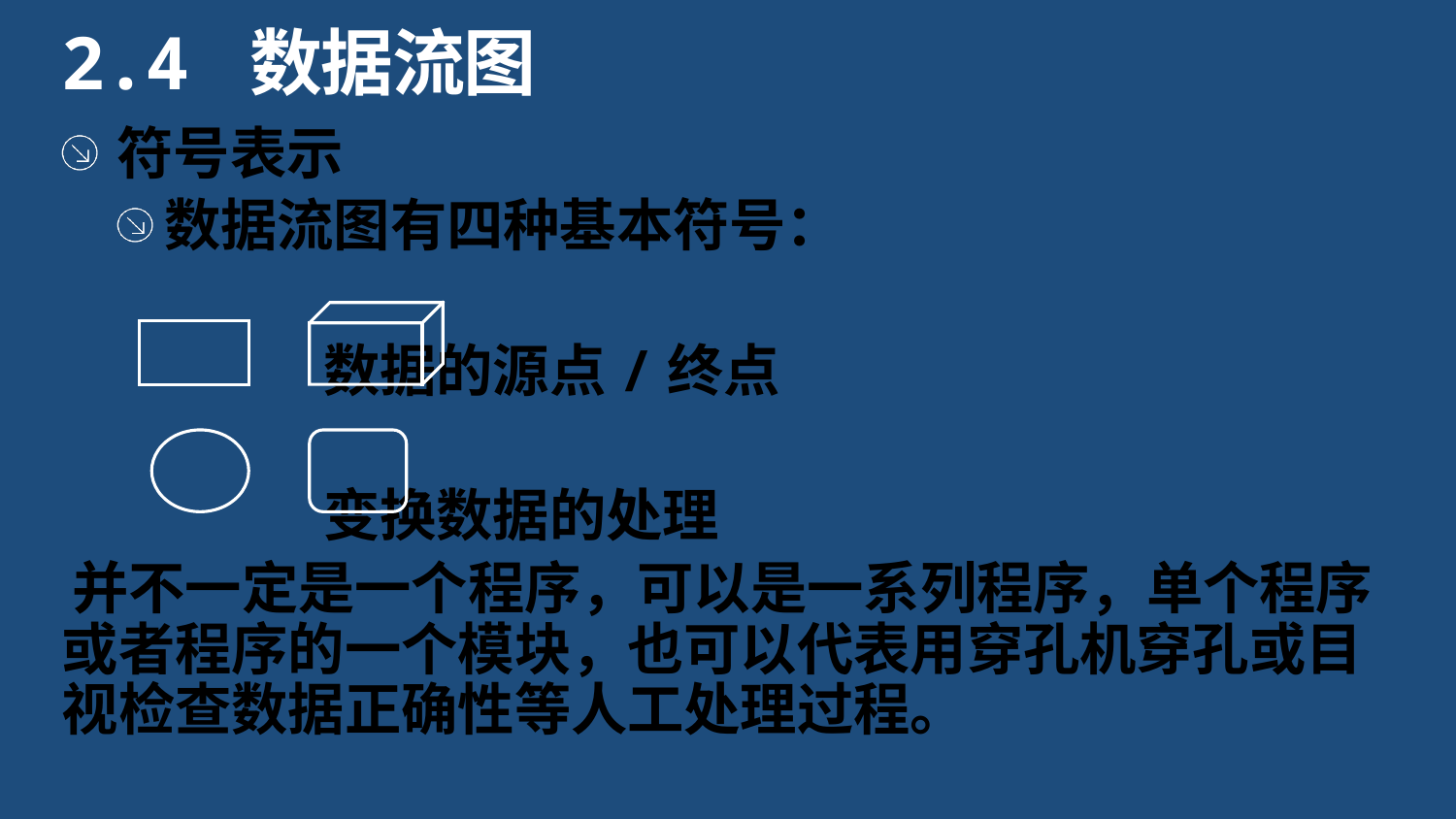

2.4 数据流图
符号表示
数据流图有四种基本符号：

               数据的源点/终点

               变换数据的处理
并不一定是一个程序，可以是一系列程序，单个程序或者程序的一个模块，也可以代表用穿孔机穿孔或目视检查数据正确性等人工处理过程。